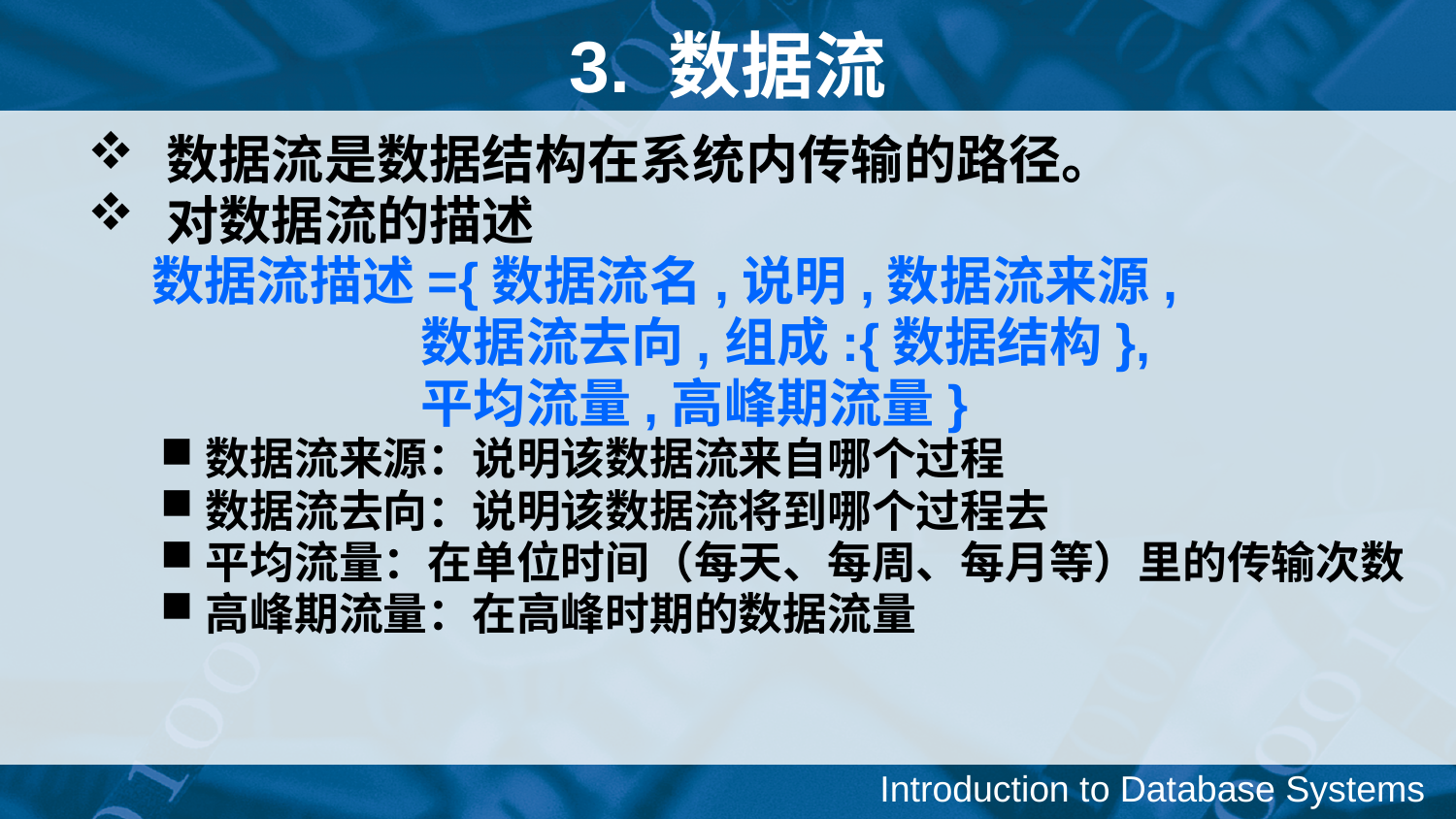

3. 数据流
 数据流是数据结构在系统内传输的路径。
 对数据流的描述
　 数据流描述={数据流名,说明,数据流来源,
                           数据流去向,组成:{数据结构},
                           平均流量,高峰期流量}
数据流来源：说明该数据流来自哪个过程
数据流去向：说明该数据流将到哪个过程去
平均流量：在单位时间（每天、每周、每月等）里的传输次数
高峰期流量：在高峰时期的数据流量